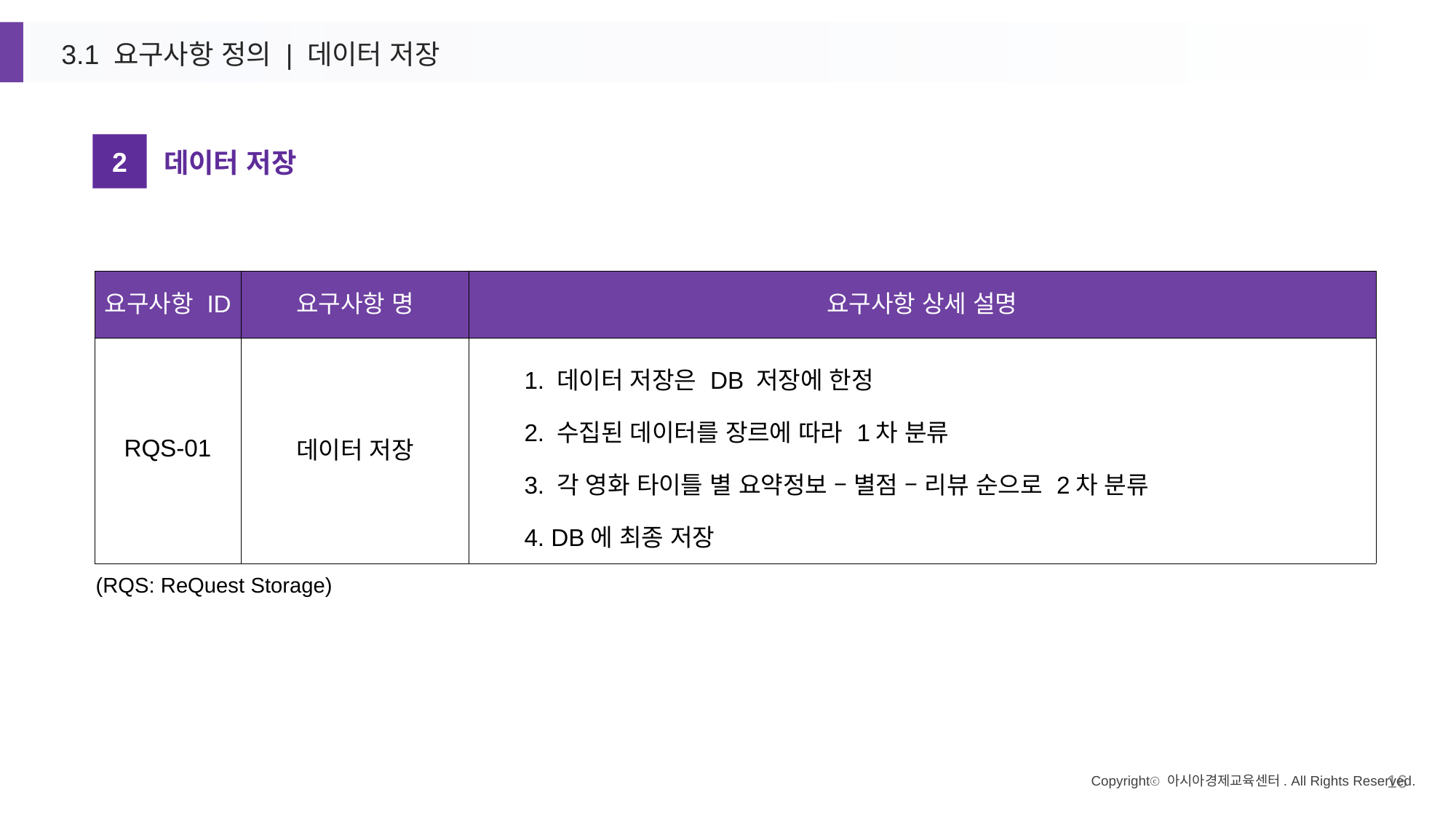

3.1 요구사항 정의 | 데이터 저장
2
데이터 저장
| 요구사항 ID | 요구사항 명 | 요구사항 상세 설명 |
| --- | --- | --- |
| RQS-01 | 데이터 저장 | 1. 데이터 저장은 DB 저장에 한정 2. 수집된 데이터를 장르에 따라 1차 분류 3. 각 영화 타이틀 별 요약정보 – 별점 – 리뷰 순으로 2차 분류 4. DB에 최종 저장 |
(RQS: ReQuest Storage)
Copyrightⓒ 아시아경제교육센터. All Rights Reserved.